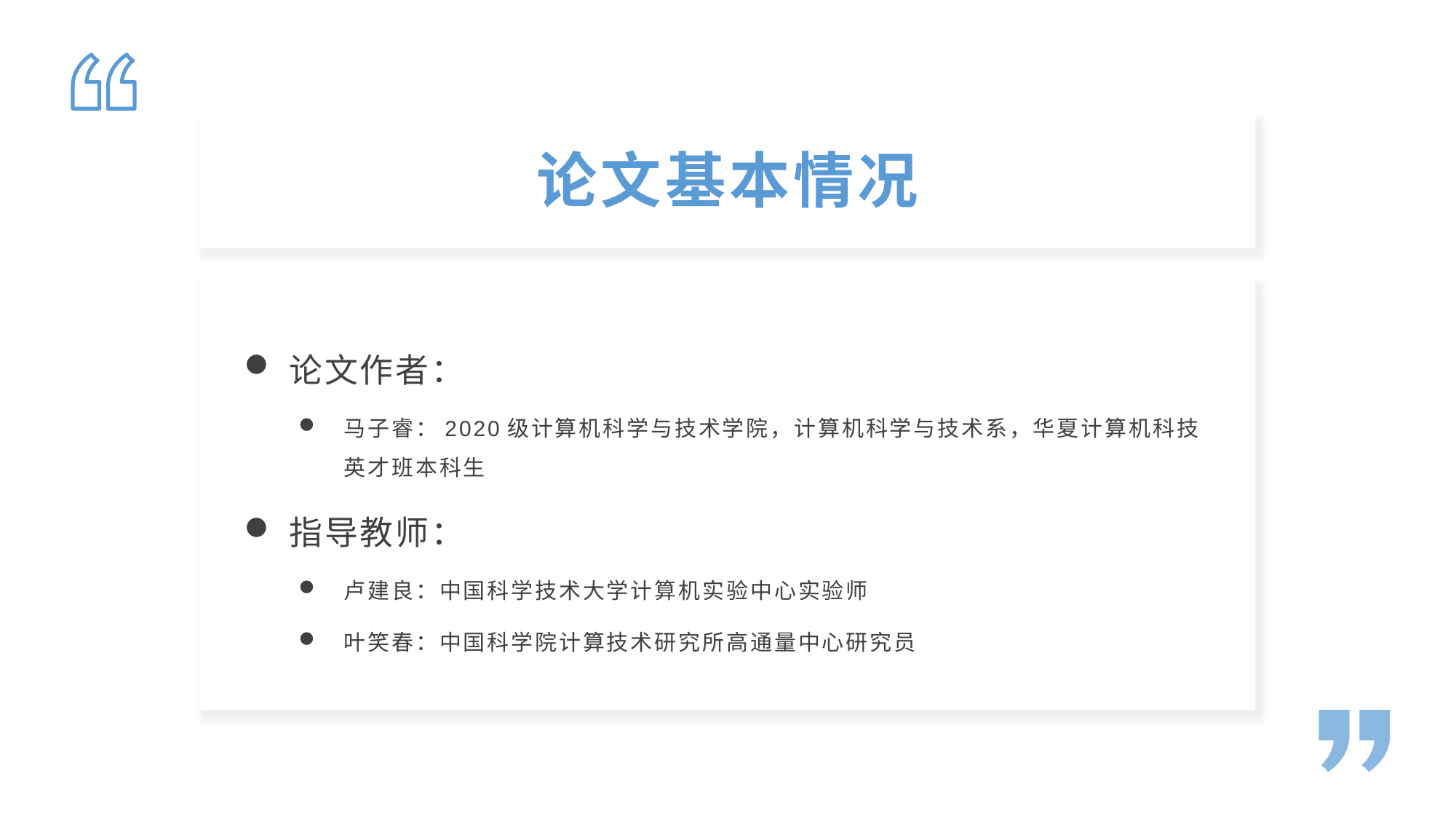

论文基本情况

论文作者：
马子睿：2020级计算机科学与技术学院，计算机科学与技术系，华夏计算机科技英才班本科生
指导教师：
卢建良：中国科学技术大学计算机实验中心实验师
叶笑春：中国科学院计算技术研究所高通量中心研究员

2